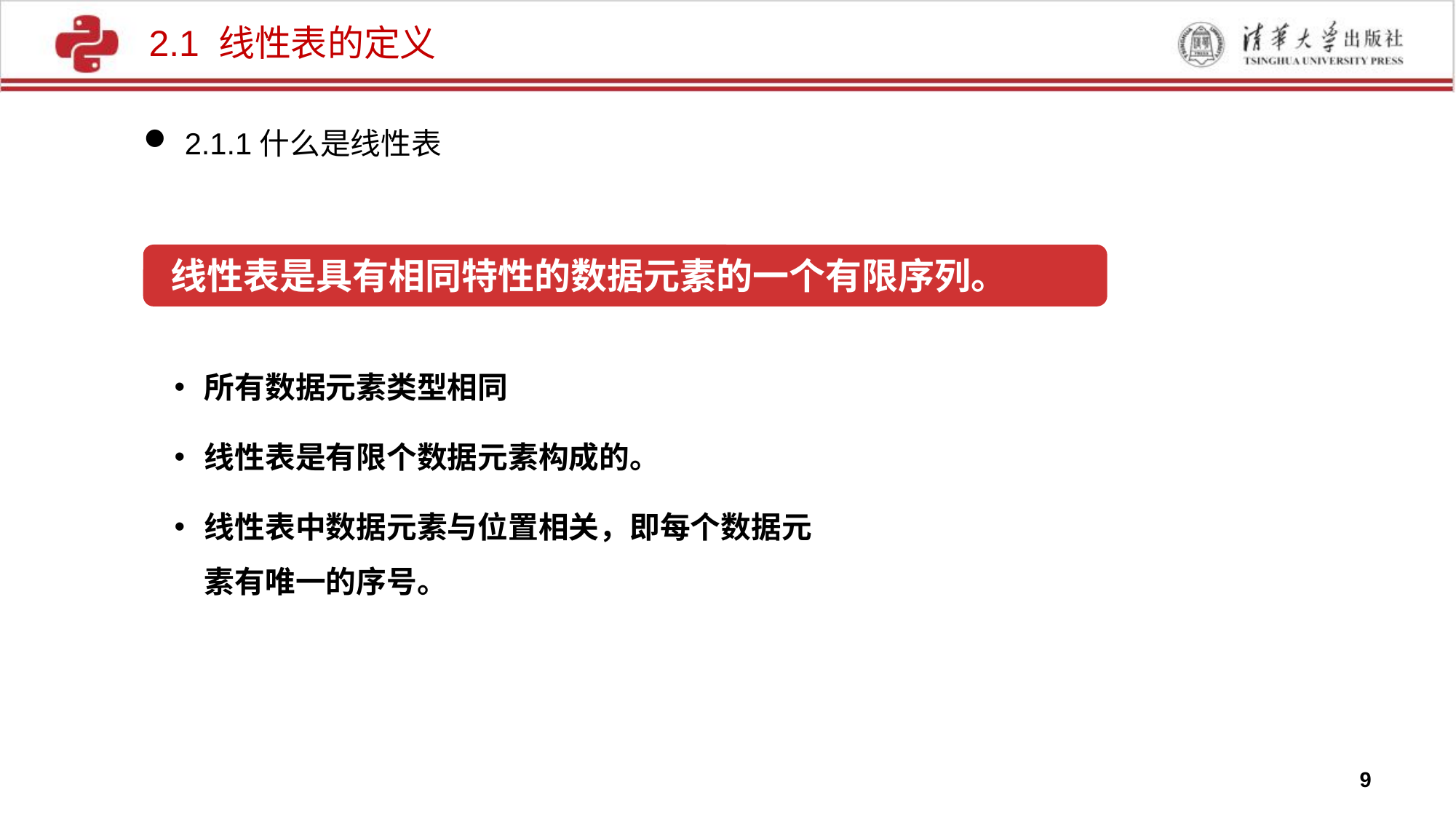

2.1 线性表的定义
2.1.1什么是线性表

线性表是具有相同特性的数据元素的一个有限序列。
所有数据元素类型相同
线性表是有限个数据元素构成的。
线性表中数据元素与位置相关，即每个数据元素有唯一的序号。

9